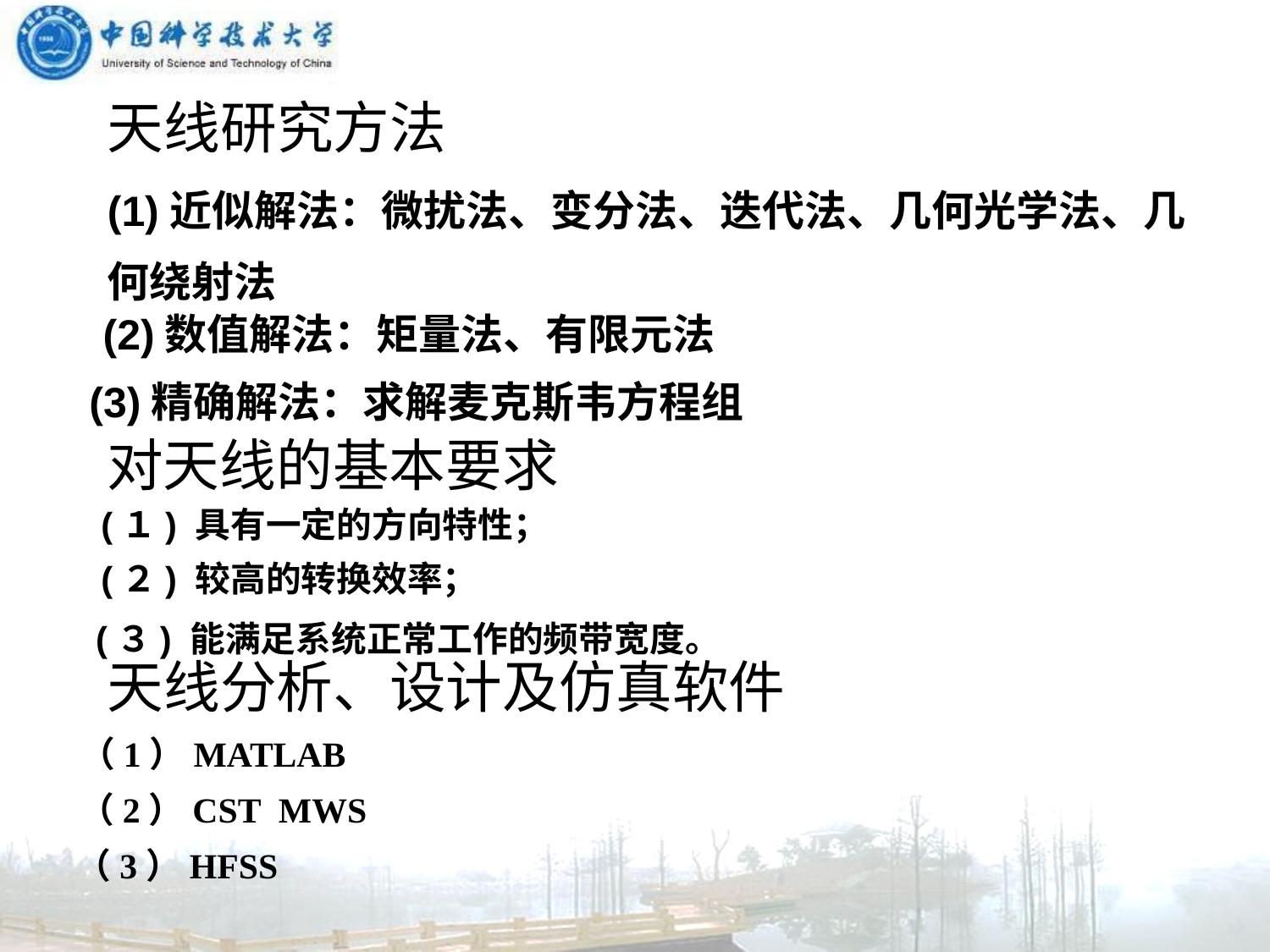

天线研究方法
(1)近似解法：微扰法、变分法、迭代法、几何光学法、几何绕射法
 (2)数值解法：矩量法、有限元法
 (3)精确解法：求解麦克斯韦方程组
对天线的基本要求
(１) 具有一定的方向特性；
(２) 较高的转换效率；
(３) 能满足系统正常工作的频带宽度。
天线分析、设计及仿真软件
（1）MATLAB
（2）CST  MWS
（3）HFSS